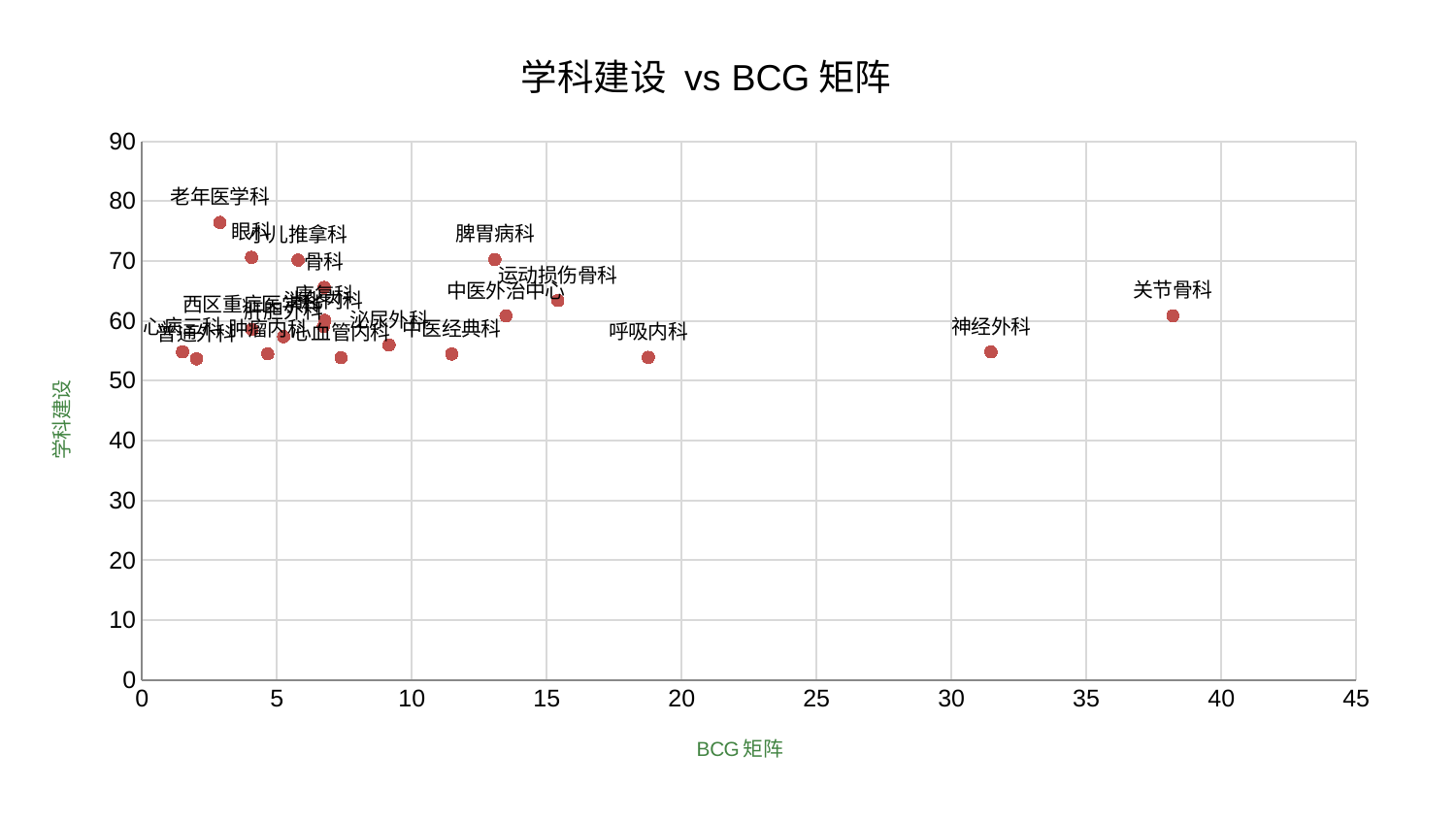

### Chart: 学科建设 vs BCG矩阵

| Category | 学科建设 |
|---|---|
172